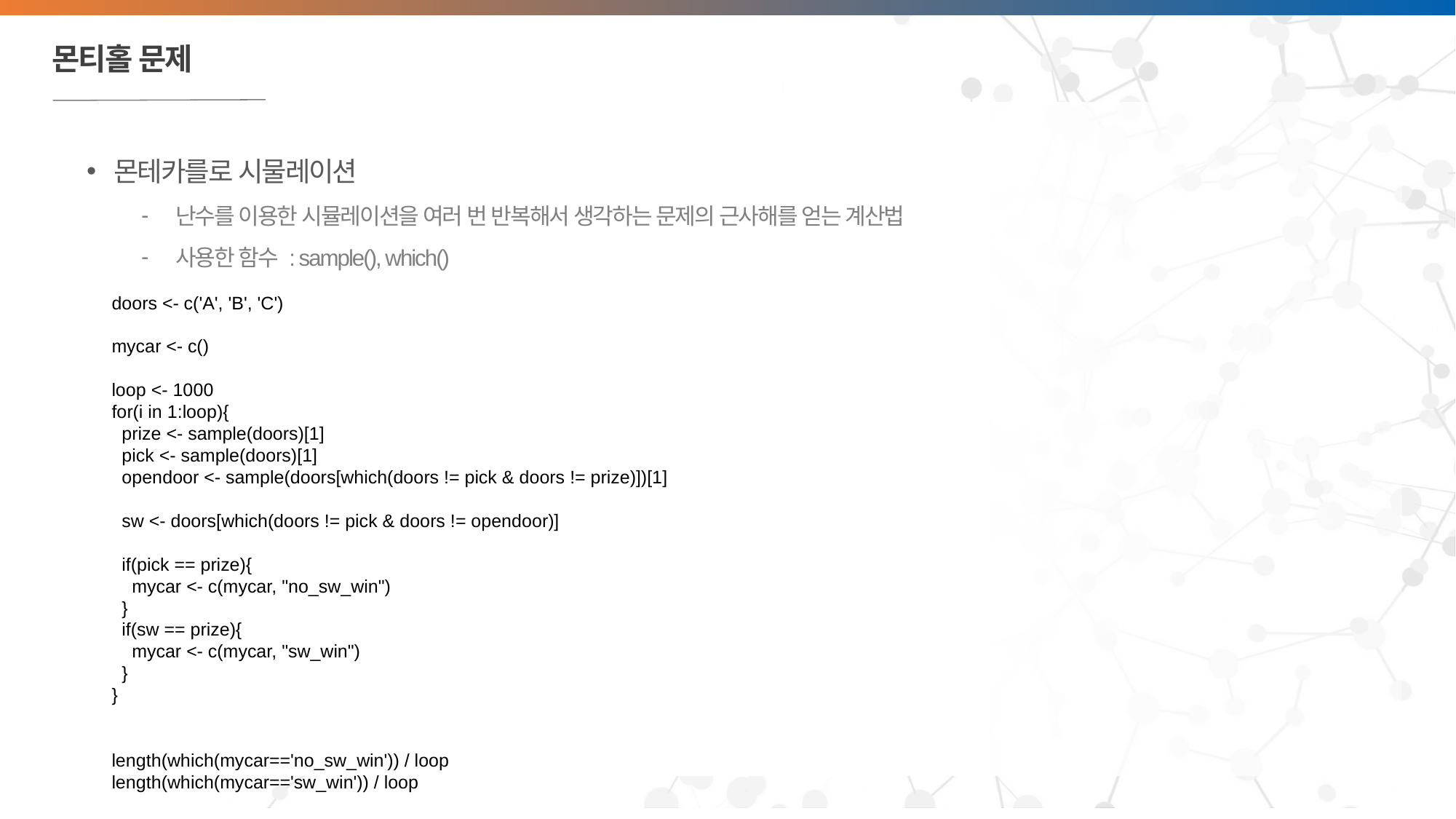

# 몬티홀 문제

몬테카를로 시물레이션
난수를 이용한 시뮬레이션을 여러 번 반복해서 생각하는 문제의 근사해를 얻는 계산법
사용한 함수 : sample(), which()
doors <- c('A', 'B', 'C')

mycar <- c()

loop <- 1000
for(i in 1:loop){
  prize <- sample(doors)[1]
  pick <- sample(doors)[1]
  opendoor <- sample(doors[which(doors != pick & doors != prize)])[1]

  sw <- doors[which(doors != pick & doors != opendoor)]

  if(pick == prize){
    mycar <- c(mycar, "no_sw_win")
  }
  if(sw == prize){
    mycar <- c(mycar, "sw_win")
  }
}

length(which(mycar=='no_sw_win')) / loop
length(which(mycar=='sw_win')) / loop